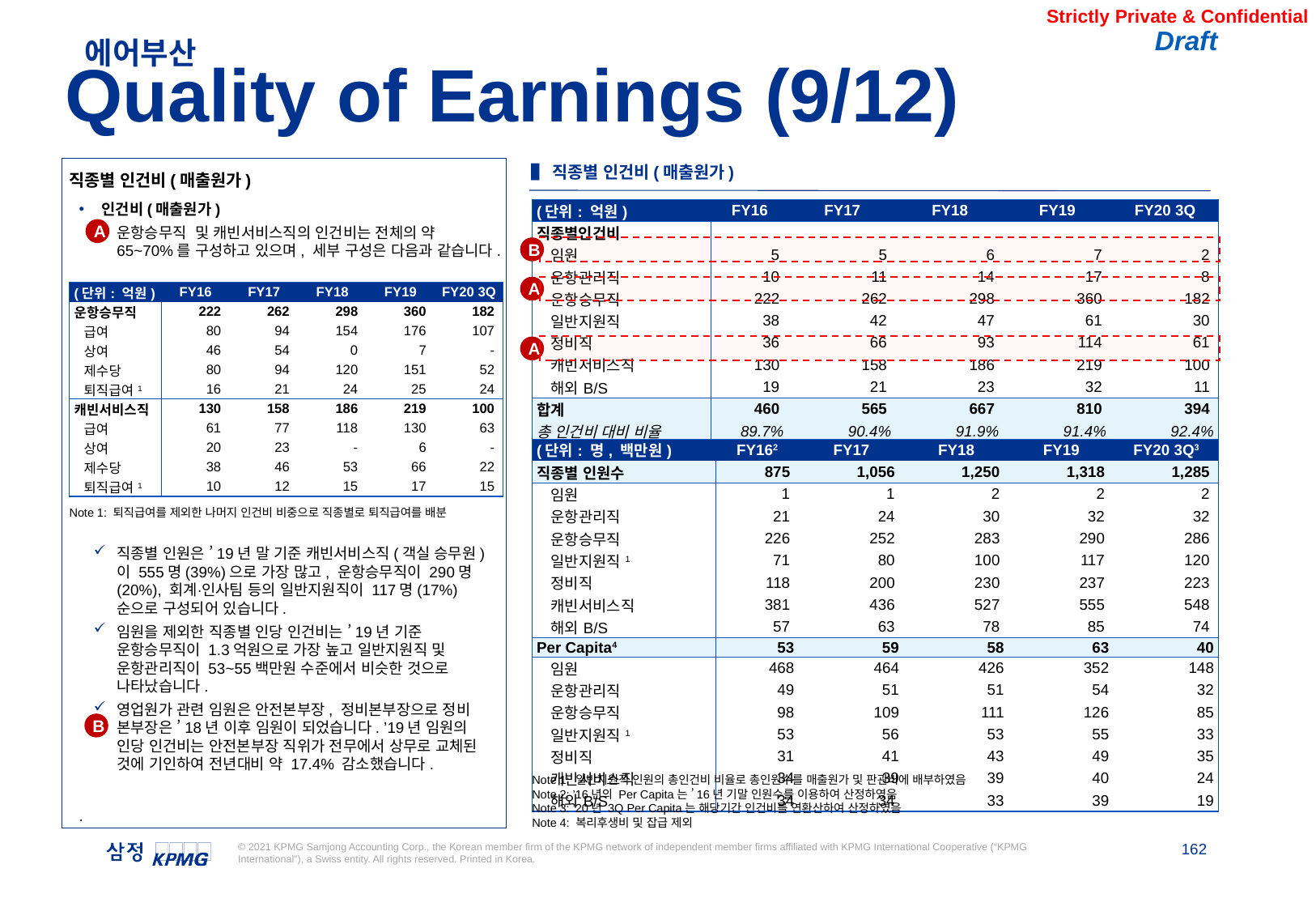

에어부산
Quality of Earnings (9/12)
▌직종별 인건비(매출원가)

직종별 인건비(매출원가)
인건비(매출원가)
운항승무직  및 캐빈서비스직의 인건비는 전체의 약 65~70%를 구성하고 있으며, 세부 구성은 다음과 같습니다.

직종별 인원은 ’19년 말 기준 캐빈서비스직(객실 승무원)이 555명(39%)으로 가장 많고, 운항승무직이 290명(20%), 회계∙인사팀 등의 일반지원직이 117명(17%) 순으로 구성되어 있습니다.
임원을 제외한 직종별 인당 인건비는 ’19년 기준 운항승무직이 1.3억원으로 가장 높고 일반지원직 및 운항관리직이 53~55백만원 수준에서 비슷한 것으로 나타났습니다.
영업원가 관련 임원은 안전본부장, 정비본부장으로 정비 본부장은 ’18년 이후 임원이 되었습니다. ’19년 임원의 인당 인건비는 안전본부장 직위가 전무에서 상무로 교체된 것에 기인하여 전년대비 약 17.4% 감소했습니다.

.
| (단위: 억원) | FY16 | FY17 | FY18 | FY19 | FY20 3Q |
| --- | --- | --- | --- | --- | --- |
| 직종별인건비 |  |  |  |  |  |
| 임원 | 5 | 5 | 6 | 7 | 2 |
| 운항관리직 | 10 | 11 | 14 | 17 | 8 |
| 운항승무직 | 222 | 262 | 298 | 360 | 182 |
| 일반지원직 | 38 | 42 | 47 | 61 | 30 |
| 정비직 | 36 | 66 | 93 | 114 | 61 |
| 캐빈서비스직 | 130 | 158 | 186 | 219 | 100 |
| 해외B/S | 19 | 21 | 23 | 32 | 11 |
| 합계 | 460 | 565 | 667 | 810 | 394 |
| 총 인건비 대비 비율 | 89.7% | 90.4% | 91.9% | 91.4% | 92.4% |
A
B

A

| (단위: 억원) | FY16 | FY17 | FY18 | FY19 | FY20 3Q |
| --- | --- | --- | --- | --- | --- |
| 운항승무직 | 222 | 262 | 298 | 360 | 182 |
| 급여 | 80 | 94 | 154 | 176 | 107 |
| 상여 | 46 | 54 | 0 | 7 | - |
| 제수당 | 80 | 94 | 120 | 151 | 52 |
| 퇴직급여1 | 16 | 21 | 24 | 25 | 24 |
| 캐빈서비스직 | 130 | 158 | 186 | 219 | 100 |
| 급여 | 61 | 77 | 118 | 130 | 63 |
| 상여 | 20 | 23 | - | 6 | - |
| 제수당 | 38 | 46 | 53 | 66 | 22 |
| 퇴직급여1 | 10 | 12 | 15 | 17 | 15 |

A
| (단위: 명, 백만원) | FY162 | FY17 | FY18 | FY19 | FY20 3Q3 |
| --- | --- | --- | --- | --- | --- |
| 직종별 인원수 | 875 | 1,056 | 1,250 | 1,318 | 1,285 |
| 임원 | 1 | 1 | 2 | 2 | 2 |
| 운항관리직 | 21 | 24 | 30 | 32 | 32 |
| 운항승무직 | 226 | 252 | 283 | 290 | 286 |
| 일반지원직1 | 71 | 80 | 100 | 117 | 120 |
| 정비직 | 118 | 200 | 230 | 237 | 223 |
| 캐빈서비스직 | 381 | 436 | 527 | 555 | 548 |
| 해외B/S | 57 | 63 | 78 | 85 | 74 |
| Per Capita4 | 53 | 59 | 58 | 63 | 40 |
| 임원 | 468 | 464 | 426 | 352 | 148 |
| 운항관리직 | 49 | 51 | 51 | 54 | 32 |
| 운항승무직 | 98 | 109 | 111 | 126 | 85 |
| 일반지원직1 | 53 | 56 | 53 | 55 | 33 |
| 정비직 | 31 | 41 | 43 | 49 | 35 |
| 캐빈서비스직 | 34 | 39 | 39 | 40 | 24 |
| 해외B/S | 34 | 34 | 33 | 39 | 19 |
Note 1: 퇴직급여를 제외한 나머지 인건비 비중으로 직종별로 퇴직급여를 배분
B
Note 1: 일반지원직 인원의 총인건비 비율로 총인원수를 매출원가 및 판관비에 배부하였음
Note 2: ’16년의 Per Capita는 ’16년 기말 인원수를 이용하여 산정하였음
Note 3: ’20년 3Q Per Capita는 해당기간 인건비를 연환산하여 산정하였음
Note 4: 복리후생비 및 잡급 제외